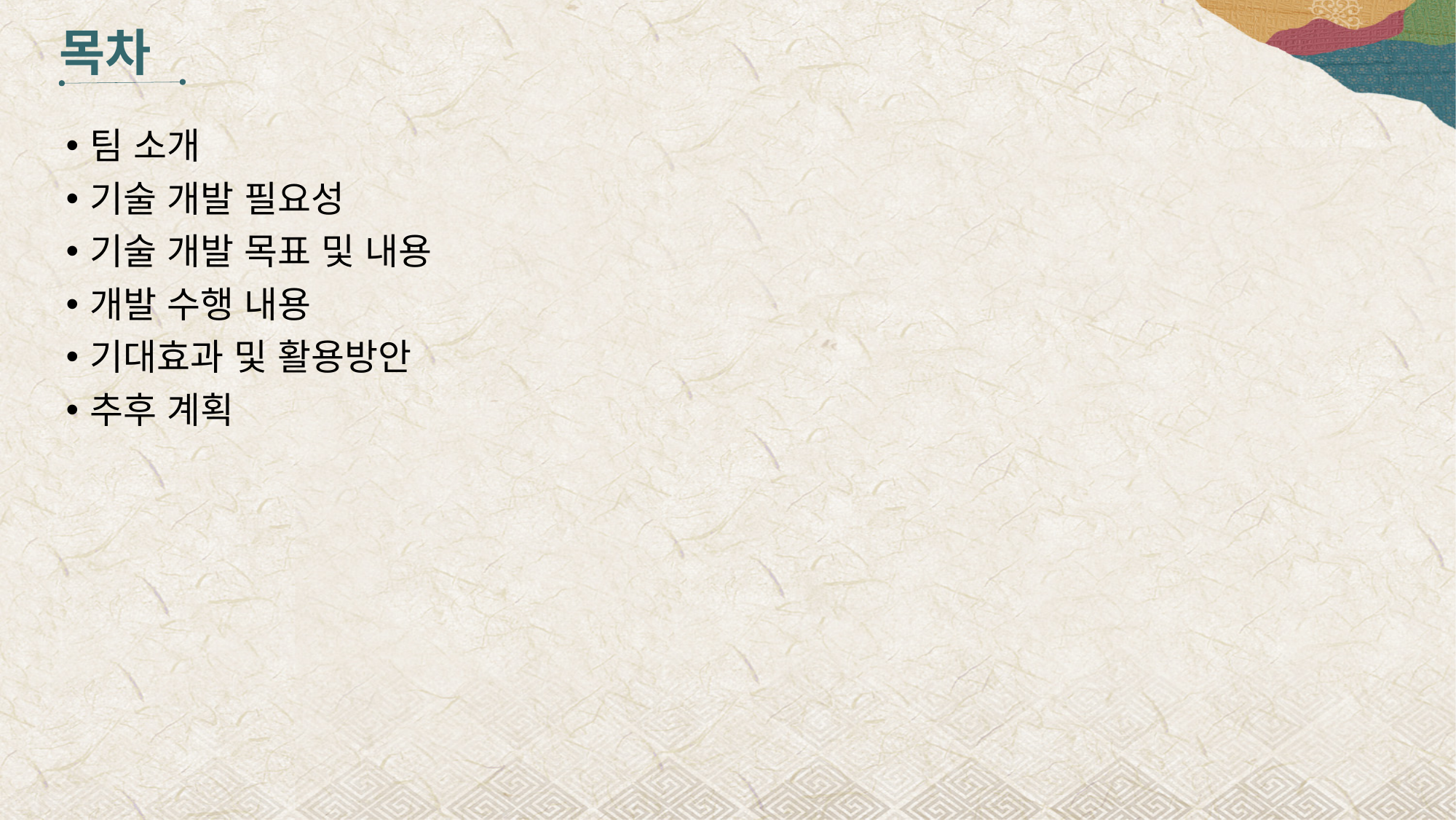

목차
팀 소개
기술 개발 필요성
기술 개발 목표 및 내용
개발 수행 내용
기대효과 및 활용방안
추후 계획